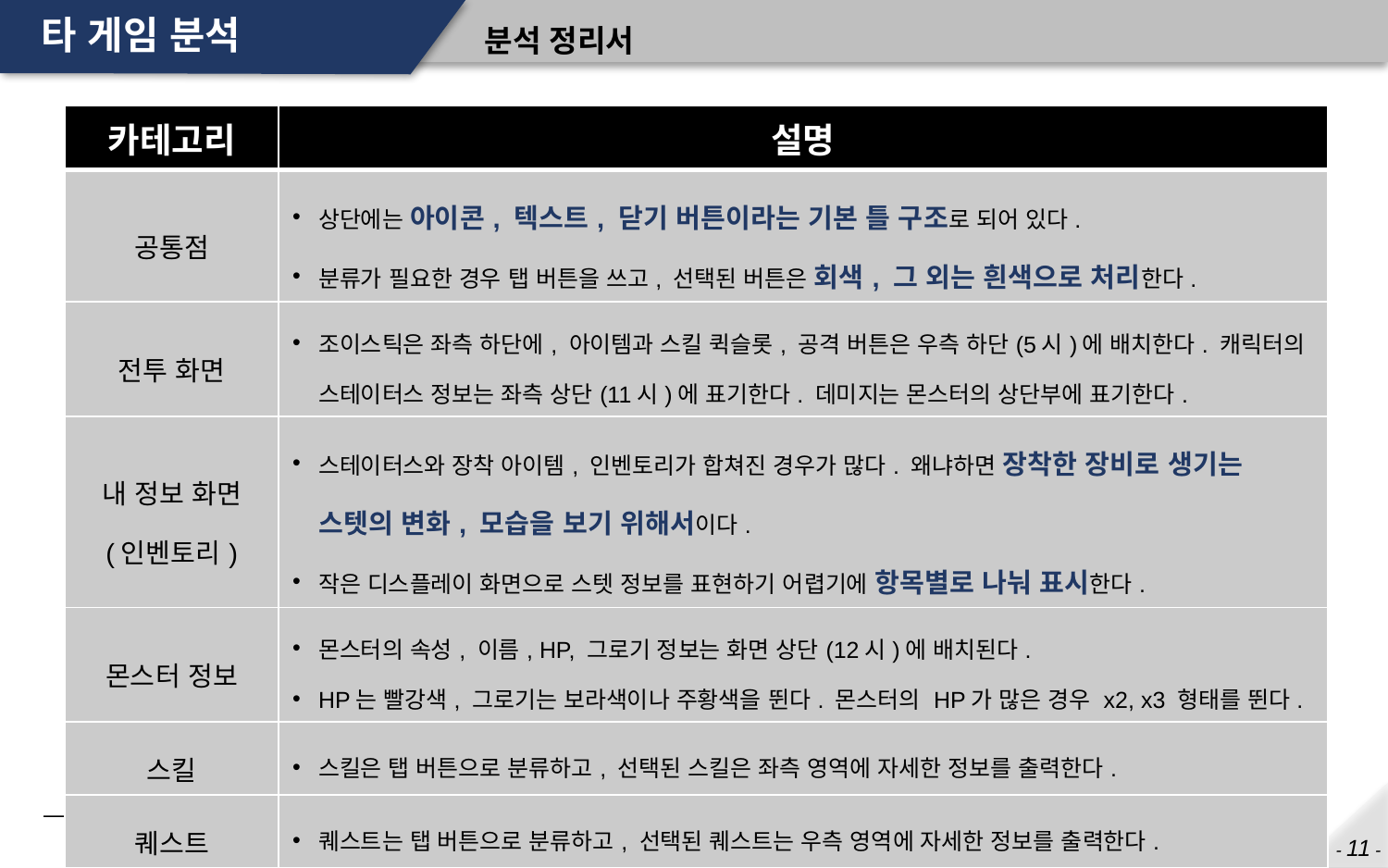

# 타 게임 분석
분석 정리서
| 카테고리 | 설명 |
| --- | --- |
| 공통점 | 상단에는 아이콘, 텍스트, 닫기 버튼이라는 기본 틀 구조로 되어 있다. 분류가 필요한 경우 탭 버튼을 쓰고, 선택된 버튼은 회색, 그 외는 흰색으로 처리한다. |
| 전투 화면 | 조이스틱은 좌측 하단에, 아이템과 스킬 퀵슬롯, 공격 버튼은 우측 하단(5시)에 배치한다. 캐릭터의 스테이터스 정보는 좌측 상단(11시)에 표기한다. 데미지는 몬스터의 상단부에 표기한다. |
| 내 정보 화면 (인벤토리) | 스테이터스와 장착 아이템, 인벤토리가 합쳐진 경우가 많다. 왜냐하면 장착한 장비로 생기는 스텟의 변화, 모습을 보기 위해서이다. 작은 디스플레이 화면으로 스텟 정보를 표현하기 어렵기에 항목별로 나눠 표시한다. |
| 몬스터 정보 | 몬스터의 속성, 이름, HP, 그로기 정보는 화면 상단(12시)에 배치된다. HP는 빨강색, 그로기는 보라색이나 주황색을 뛴다. 몬스터의 HP가 많은 경우 x2, x3 형태를 뛴다. |
| 스킬 | 스킬은 탭 버튼으로 분류하고, 선택된 스킬은 좌측 영역에 자세한 정보를 출력한다. |
| 퀘스트 | 퀘스트는 탭 버튼으로 분류하고, 선택된 퀘스트는 우측 영역에 자세한 정보를 출력한다. |
| NPC | 대화 시 구도를 마주보는 형태로 바꾸며 확대한다. 중요 정보는 색상을 넣어 강조한다. |